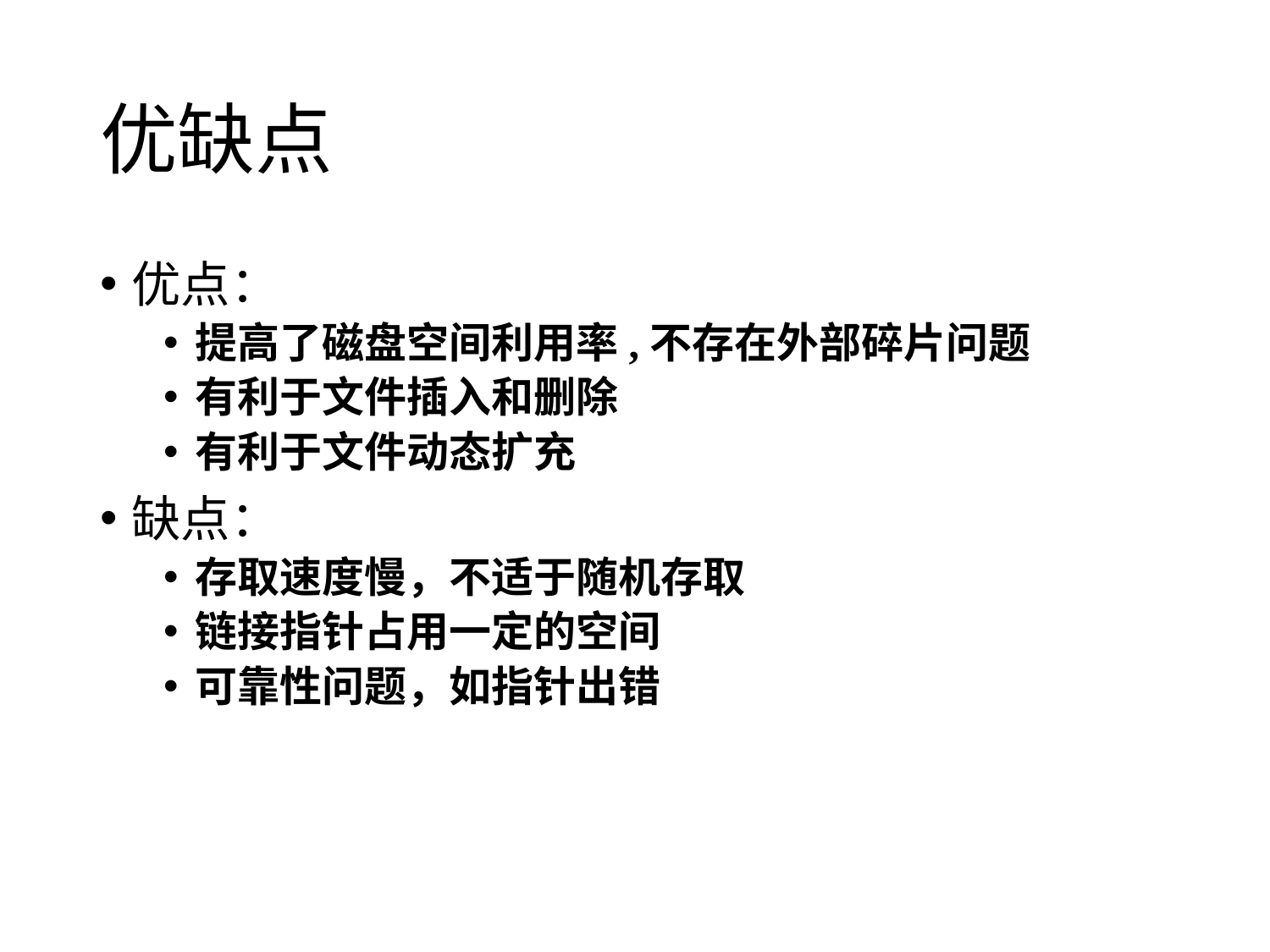

# 优缺点
优点：
提高了磁盘空间利用率,不存在外部碎片问题
有利于文件插入和删除
有利于文件动态扩充
缺点：
存取速度慢，不适于随机存取
链接指针占用一定的空间
可靠性问题，如指针出错